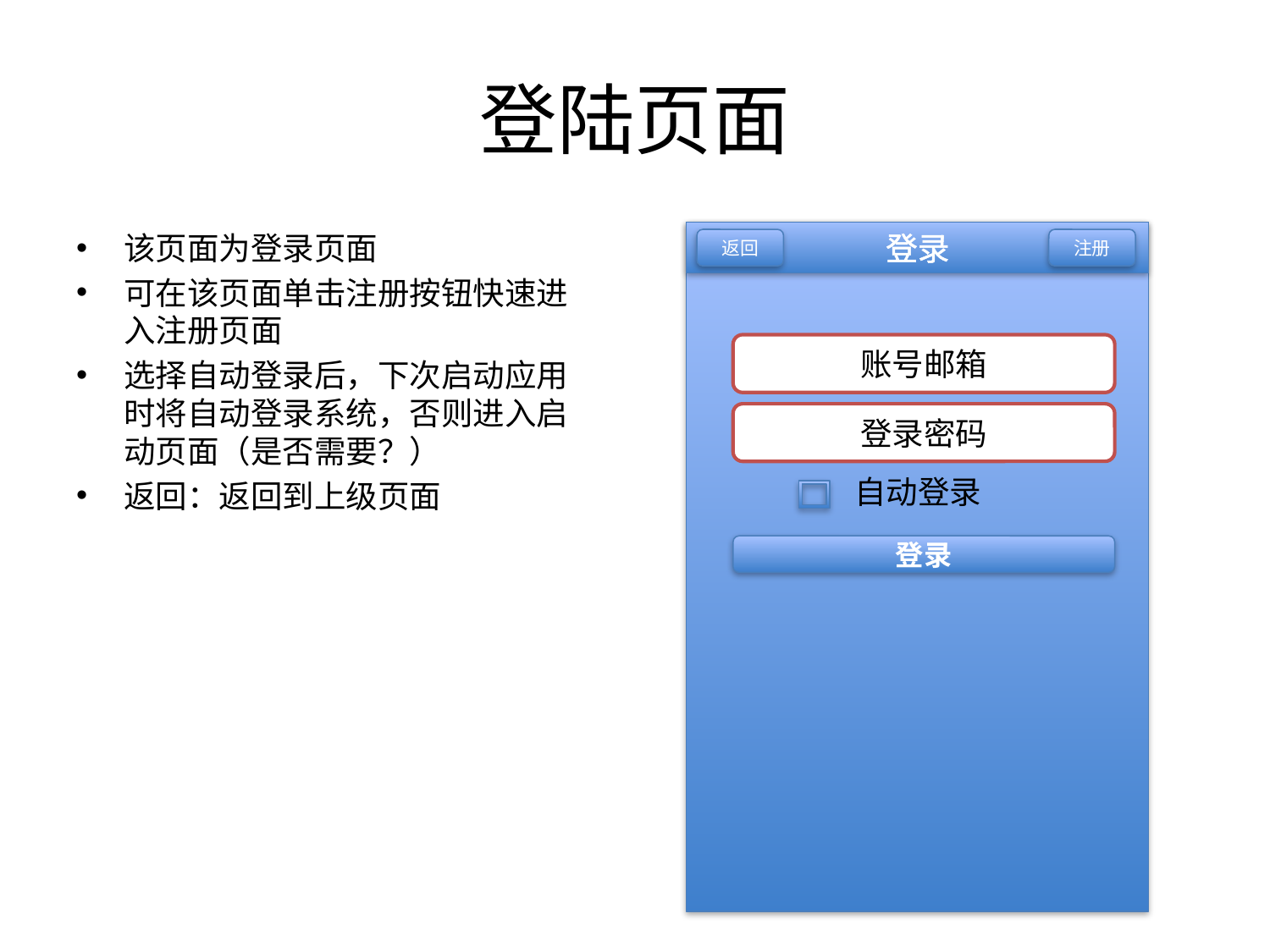

# 登陆页面
该页面为登录页面
可在该页面单击注册按钮快速进入注册页面
选择自动登录后，下次启动应用时将自动登录系统，否则进入启动页面（是否需要？）
返回：返回到上级页面

登录
返回
账号邮箱
登录密码
登录
注册
自动登录